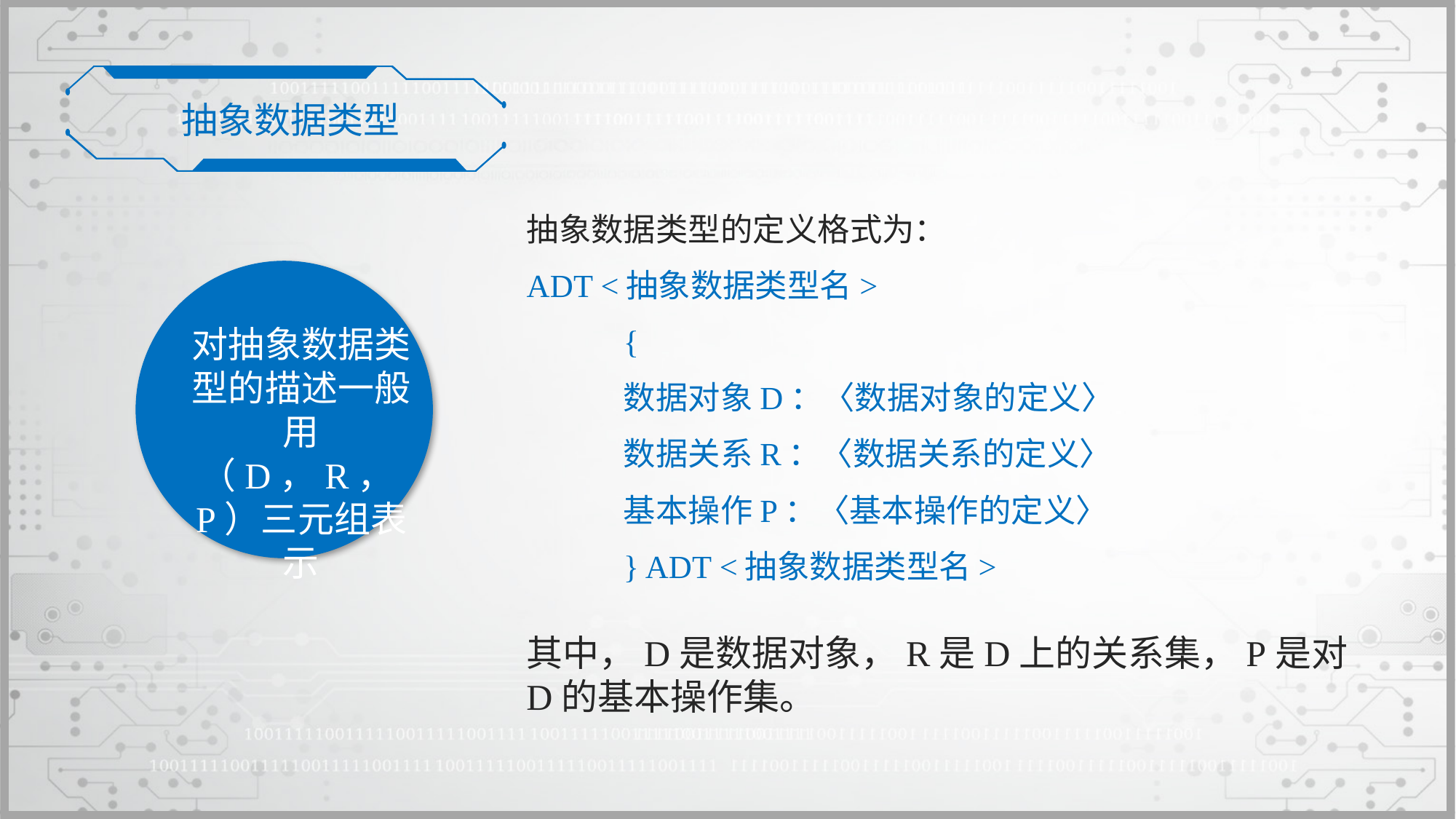

抽象数据类型
抽象数据类型的定义格式为：
ADT <抽象数据类型名>
	{
		数据对象D：〈数据对象的定义〉
		数据关系R：〈数据关系的定义〉
		基本操作P：〈基本操作的定义〉
	} ADT <抽象数据类型名>

对抽象数据类型的描述一般用（D，R，P）三元组表示
其中，D是数据对象，R是D上的关系集，P是对D的基本操作集。